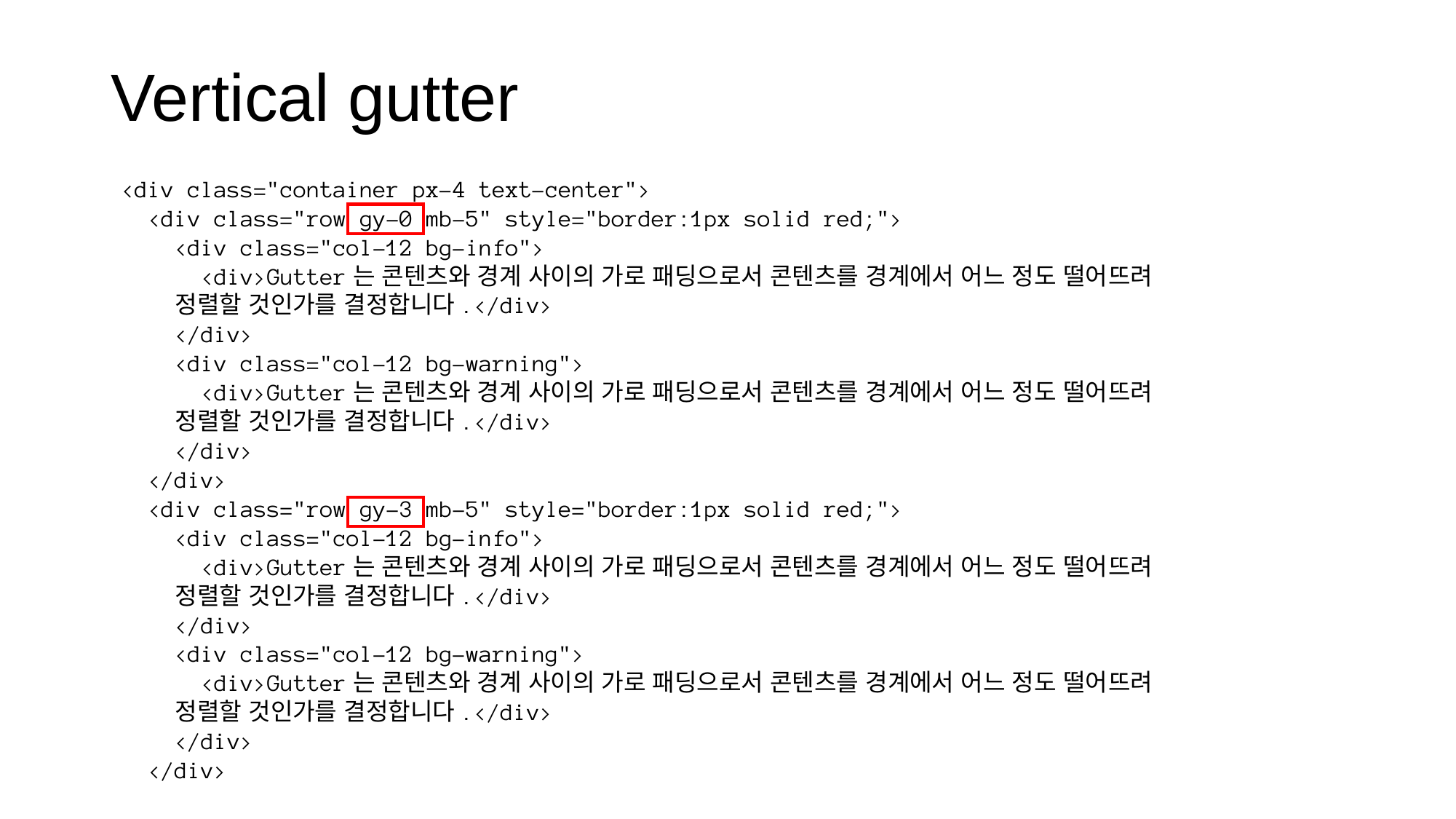

# Vertical gutter
    <div class="container px-4 text-center">
      <div class="row gy-0 mb-5" style="border:1px solid red;">
        <div class="col-12 bg-info">
          <div>Gutter는 콘텐츠와 경계 사이의 가로 패딩으로서 콘텐츠를 경계에서 어느 정도 떨어뜨려
               정렬할 것인가를 결정합니다.</div>
        </div>
        <div class="col-12 bg-warning">
          <div>Gutter는 콘텐츠와 경계 사이의 가로 패딩으로서 콘텐츠를 경계에서 어느 정도 떨어뜨려
               정렬할 것인가를 결정합니다.</div>
        </div>
      </div>
      <div class="row gy-3 mb-5" style="border:1px solid red;">
        <div class="col-12 bg-info">
          <div>Gutter는 콘텐츠와 경계 사이의 가로 패딩으로서 콘텐츠를 경계에서 어느 정도 떨어뜨려
               정렬할 것인가를 결정합니다.</div>
        </div>
        <div class="col-12 bg-warning">
          <div>Gutter는 콘텐츠와 경계 사이의 가로 패딩으로서 콘텐츠를 경계에서 어느 정도 떨어뜨려
               정렬할 것인가를 결정합니다.</div>
        </div>
      </div>